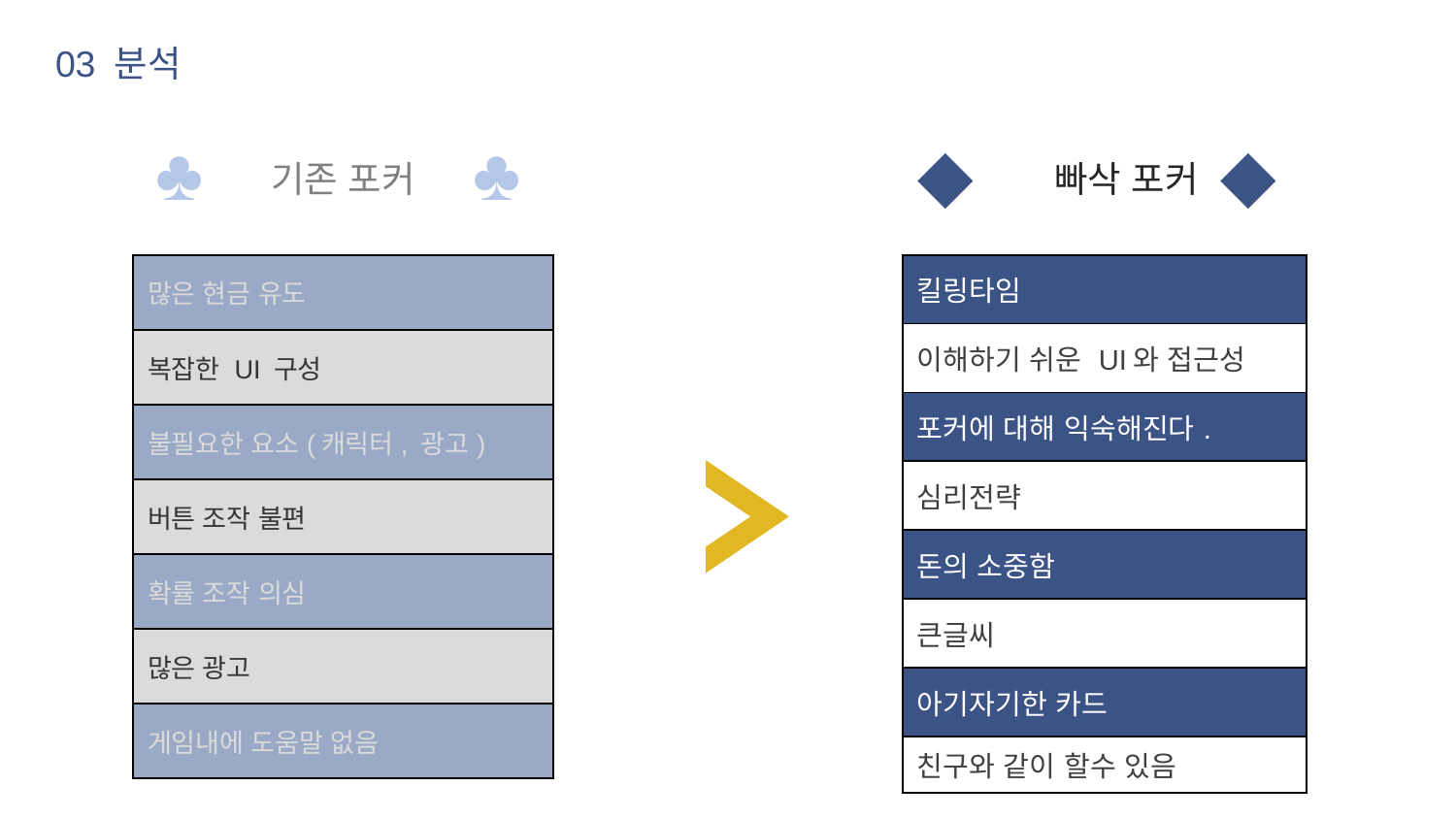

03 분석
♣
♣
◆
◆
기존 포커
  빠삭 포커

| 많은 현금 유도 |
| --- |
| 복잡한 UI 구성 |
| 불필요한 요소(캐릭터, 광고) |
| 버튼 조작 불편 |
| 확률 조작 의심 |
| 많은 광고 |
| 게임내에 도움말 없음 |
| 킬링타임 |
| --- |
| 이해하기 쉬운 UI와 접근성 |
| 포커에 대해 익숙해진다. |
| 심리전략 |
| 돈의 소중함 |
| 큰글씨 |
| 아기자기한 카드 |
| 친구와 같이 할수 있음 |